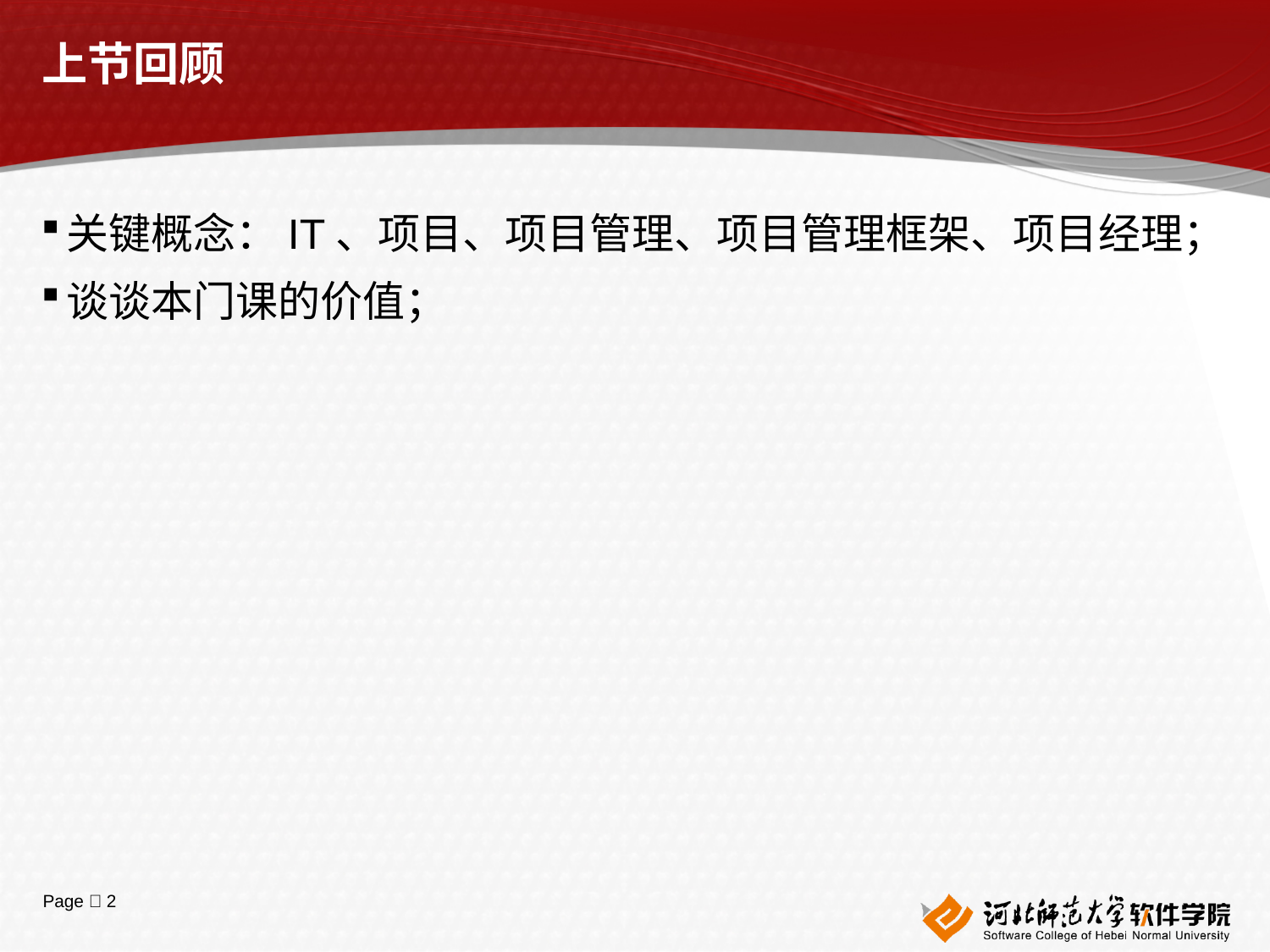

# 上节回顾
关键概念：IT、项目、项目管理、项目管理框架、项目经理；
谈谈本门课的价值；